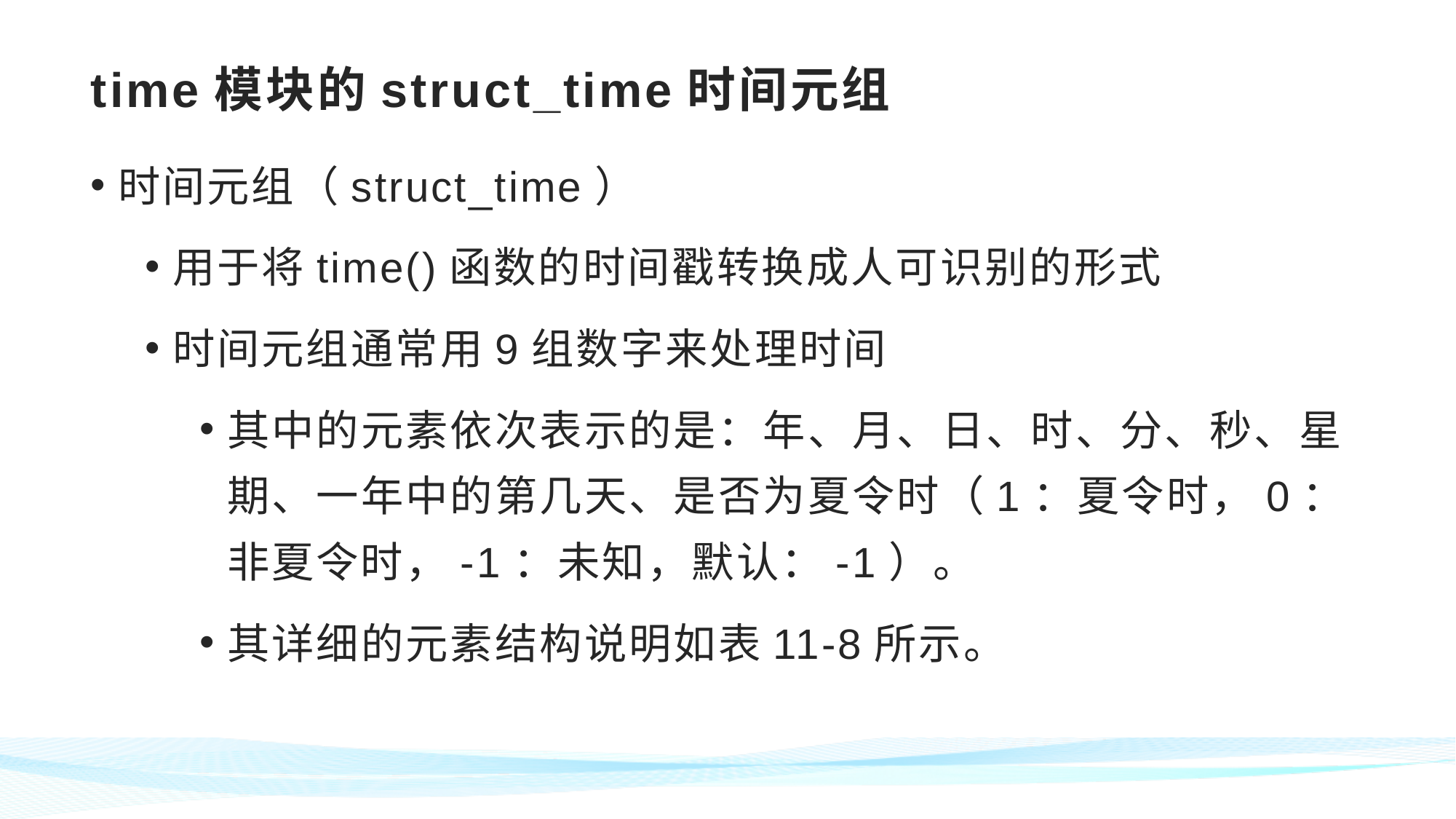

# time模块的struct_time时间元组
时间元组（struct_time）
用于将time()函数的时间戳转换成人可识别的形式
时间元组通常用9组数字来处理时间
其中的元素依次表示的是：年、月、日、时、分、秒、星期、一年中的第几天、是否为夏令时（1：夏令时，0：非夏令时，-1：未知，默认：-1）。
其详细的元素结构说明如表11-8所示。